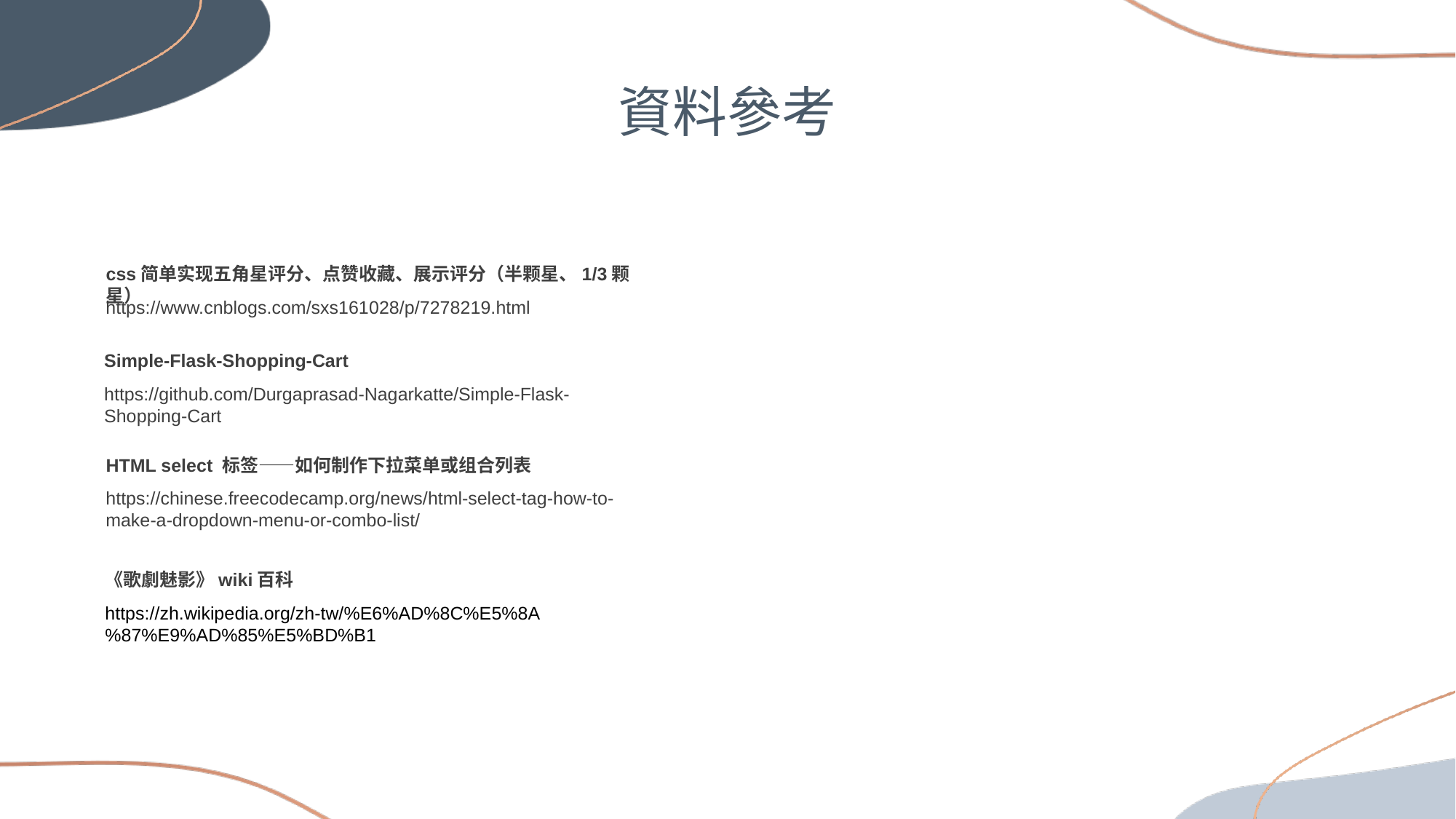

資料參考
css简单实现五角星评分、点赞收藏、展示评分（半颗星、1/3颗星）
https://www.cnblogs.com/sxs161028/p/7278219.html
Simple-Flask-Shopping-Cart
https://github.com/Durgaprasad-Nagarkatte/Simple-Flask-Shopping-Cart
HTML select 标签——如何制作下拉菜单或组合列表
https://chinese.freecodecamp.org/news/html-select-tag-how-to-make-a-dropdown-menu-or-combo-list/
《歌劇魅影》wiki百科
https://zh.wikipedia.org/zh-tw/%E6%AD%8C%E5%8A%87%E9%AD%85%E5%BD%B1